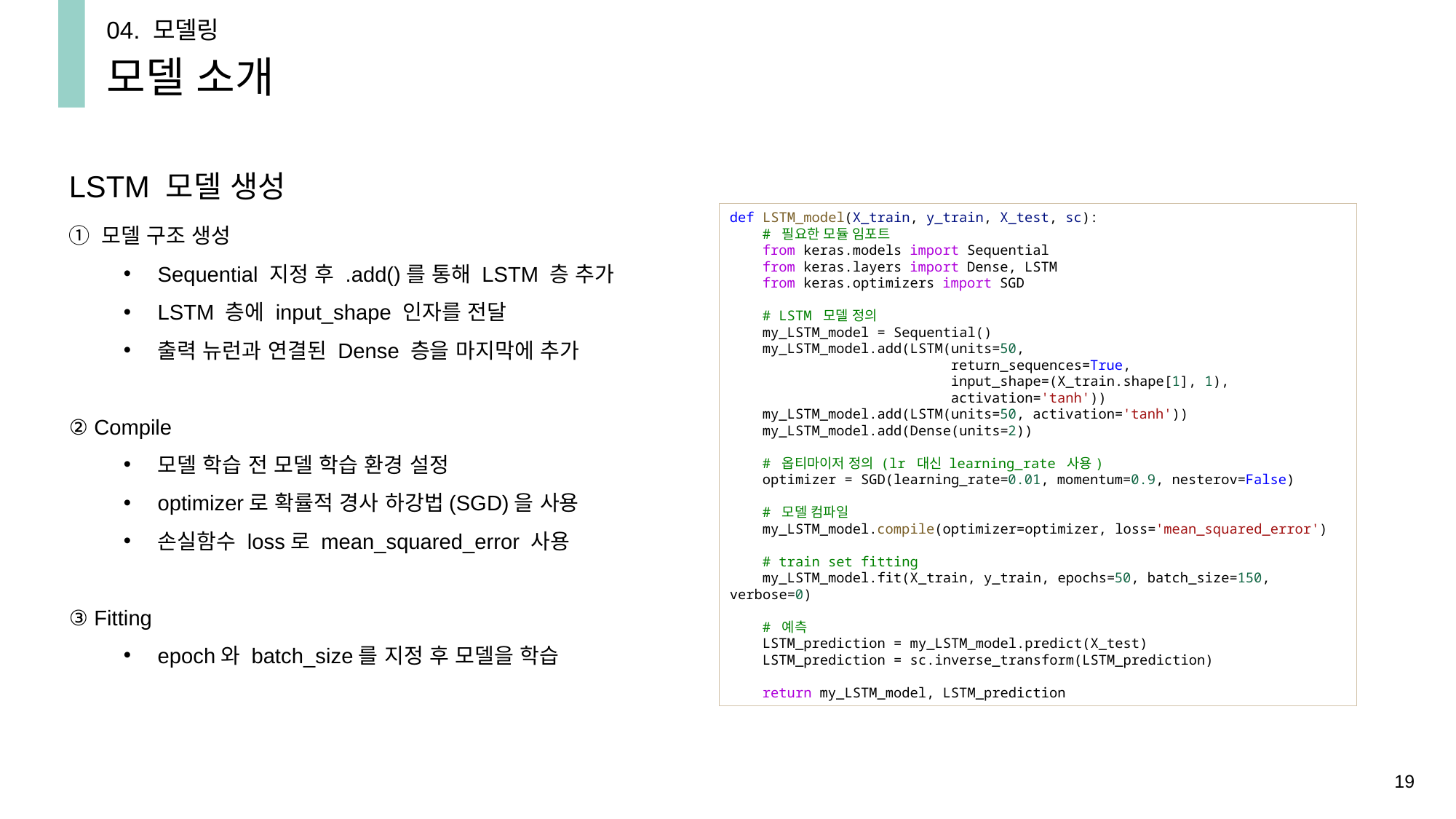

04. 모델링
모델 소개
LSTM 모델 생성
def LSTM_model(X_train, y_train, X_test, sc):
    # 필요한 모듈 임포트
    from keras.models import Sequential
    from keras.layers import Dense, LSTM
    from keras.optimizers import SGD
    # LSTM 모델 정의
    my_LSTM_model = Sequential()
    my_LSTM_model.add(LSTM(units=50,
                           return_sequences=True,
                           input_shape=(X_train.shape[1], 1),
                           activation='tanh'))
    my_LSTM_model.add(LSTM(units=50, activation='tanh'))
    my_LSTM_model.add(Dense(units=2))
    # 옵티마이저 정의 (lr 대신 learning_rate 사용)
    optimizer = SGD(learning_rate=0.01, momentum=0.9, nesterov=False)
    # 모델 컴파일
    my_LSTM_model.compile(optimizer=optimizer, loss='mean_squared_error')
    # train set fitting
    my_LSTM_model.fit(X_train, y_train, epochs=50, batch_size=150, verbose=0)
    # 예측
    LSTM_prediction = my_LSTM_model.predict(X_test)
    LSTM_prediction = sc.inverse_transform(LSTM_prediction)
    return my_LSTM_model, LSTM_prediction
① 모델 구조 생성
Sequential 지정 후 .add()를 통해 LSTM 층 추가
LSTM 층에 input_shape 인자를 전달
출력 뉴런과 연결된 Dense 층을 마지막에 추가

② Compile
모델 학습 전 모델 학습 환경 설정
optimizer로 확률적 경사 하강법(SGD)을 사용
손실함수 loss로 mean_squared_error 사용

③ Fitting
epoch와 batch_size를 지정 후 모델을 학습
19